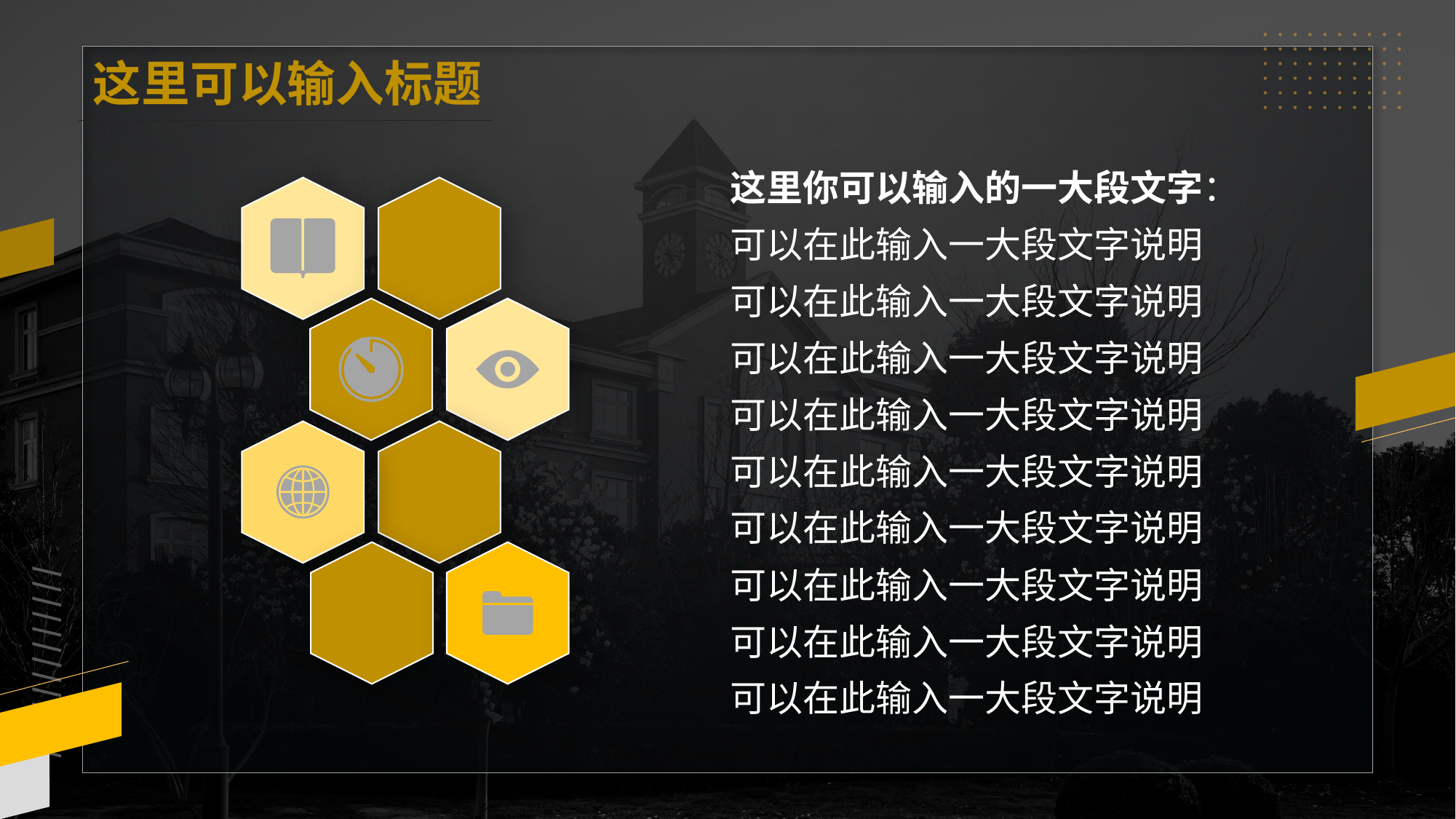

这里可以输入标题
这里你可以输入的一大段文字：
可以在此输入一大段文字说明
可以在此输入一大段文字说明
可以在此输入一大段文字说明
可以在此输入一大段文字说明
可以在此输入一大段文字说明
可以在此输入一大段文字说明
可以在此输入一大段文字说明
可以在此输入一大段文字说明
可以在此输入一大段文字说明